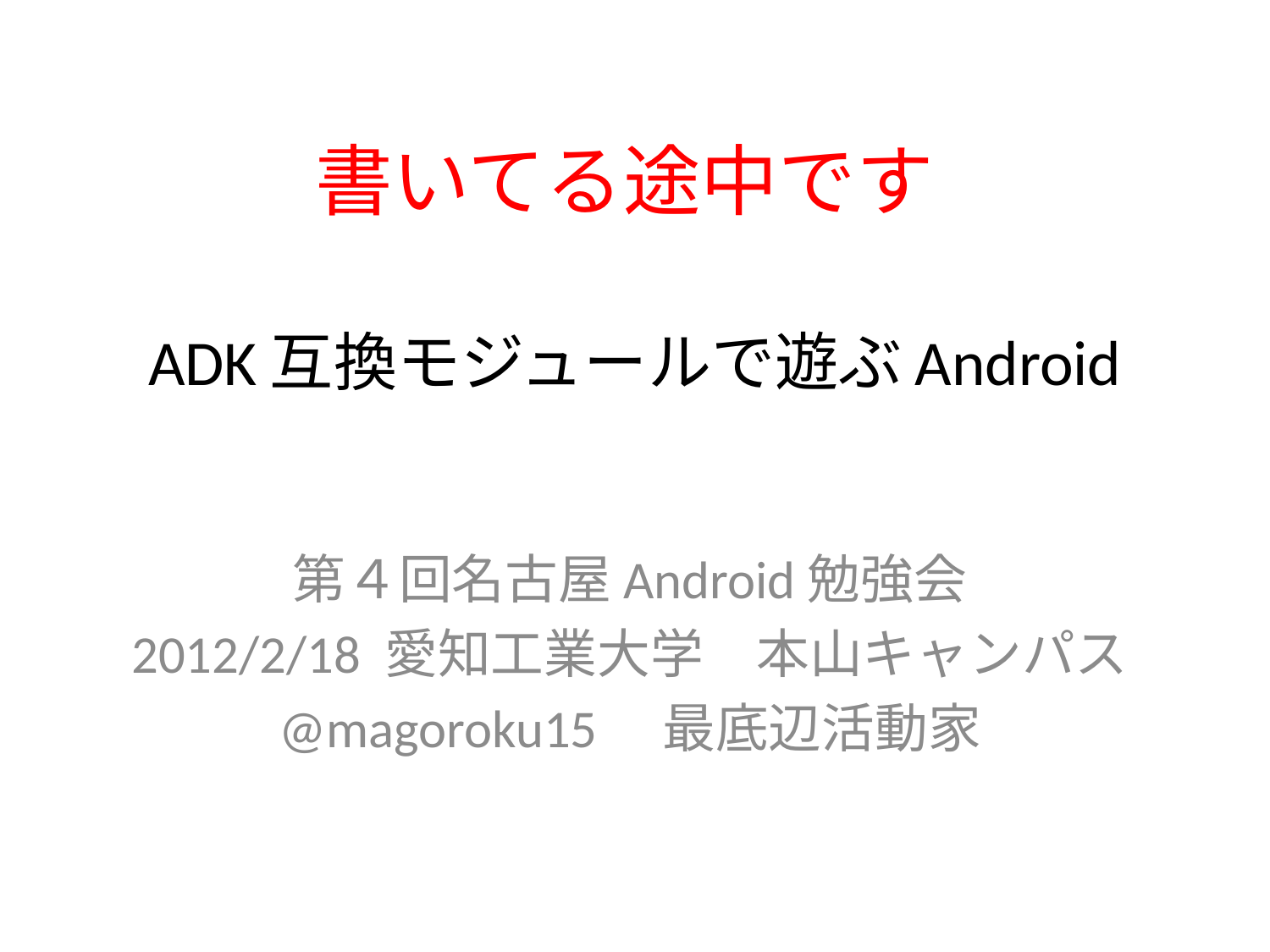

書いてる途中です
# ADK互換モジュールで遊ぶAndroid
第４回名古屋Android勉強会
2012/2/18 愛知工業大学　本山キャンパス
@magoroku15　最底辺活動家